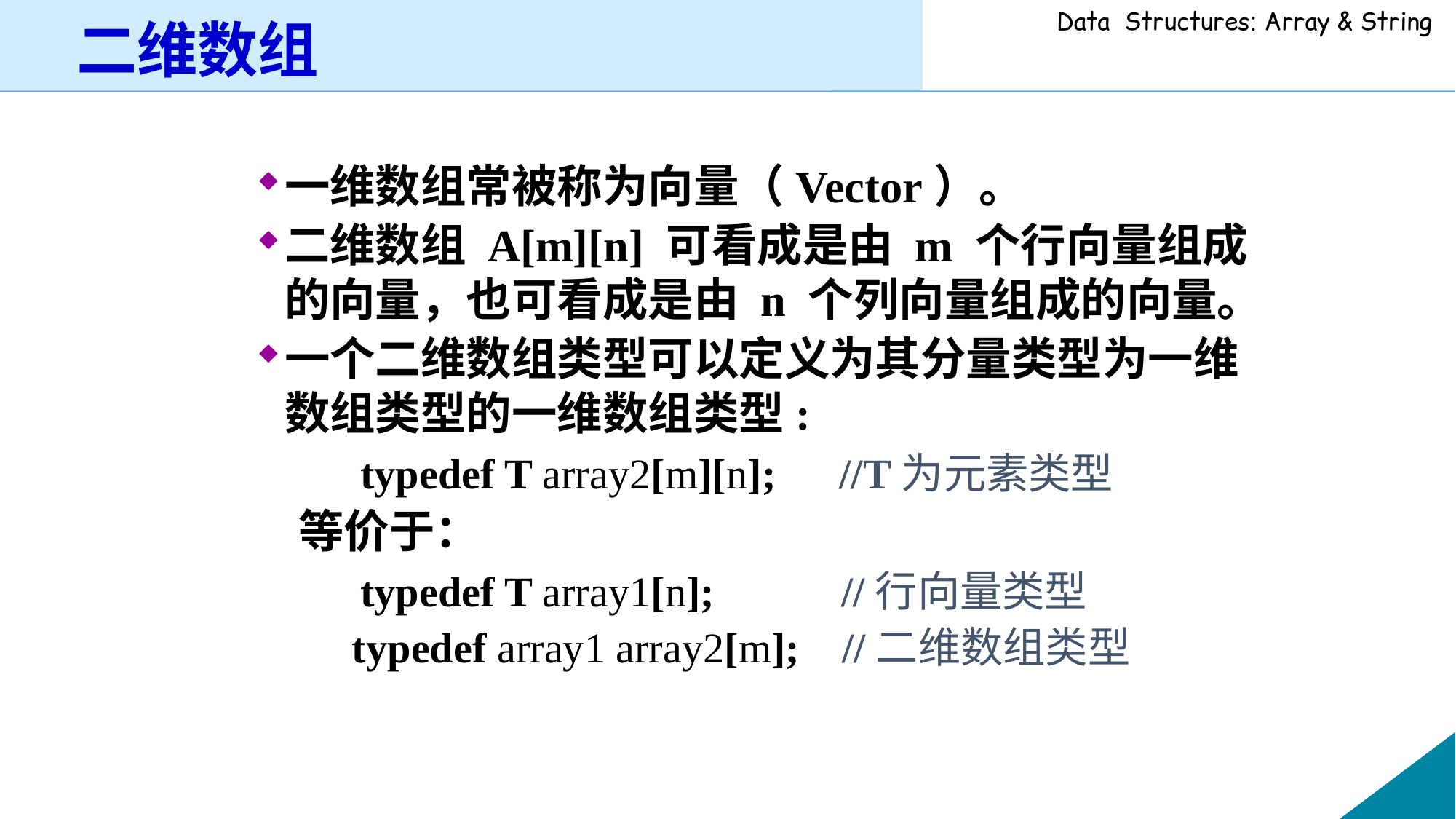

# 二维数组
一维数组常被称为向量（Vector）。
二维数组 A[m][n] 可看成是由 m 个行向量组成的向量，也可看成是由 n 个列向量组成的向量。
一个二维数组类型可以定义为其分量类型为一维数组类型的一维数组类型:
         typedef T array2[m][n];      //T为元素类型
   等价于：
         typedef T array1[n];            //行向量类型
         typedef array1 array2[m];    //二维数组类型